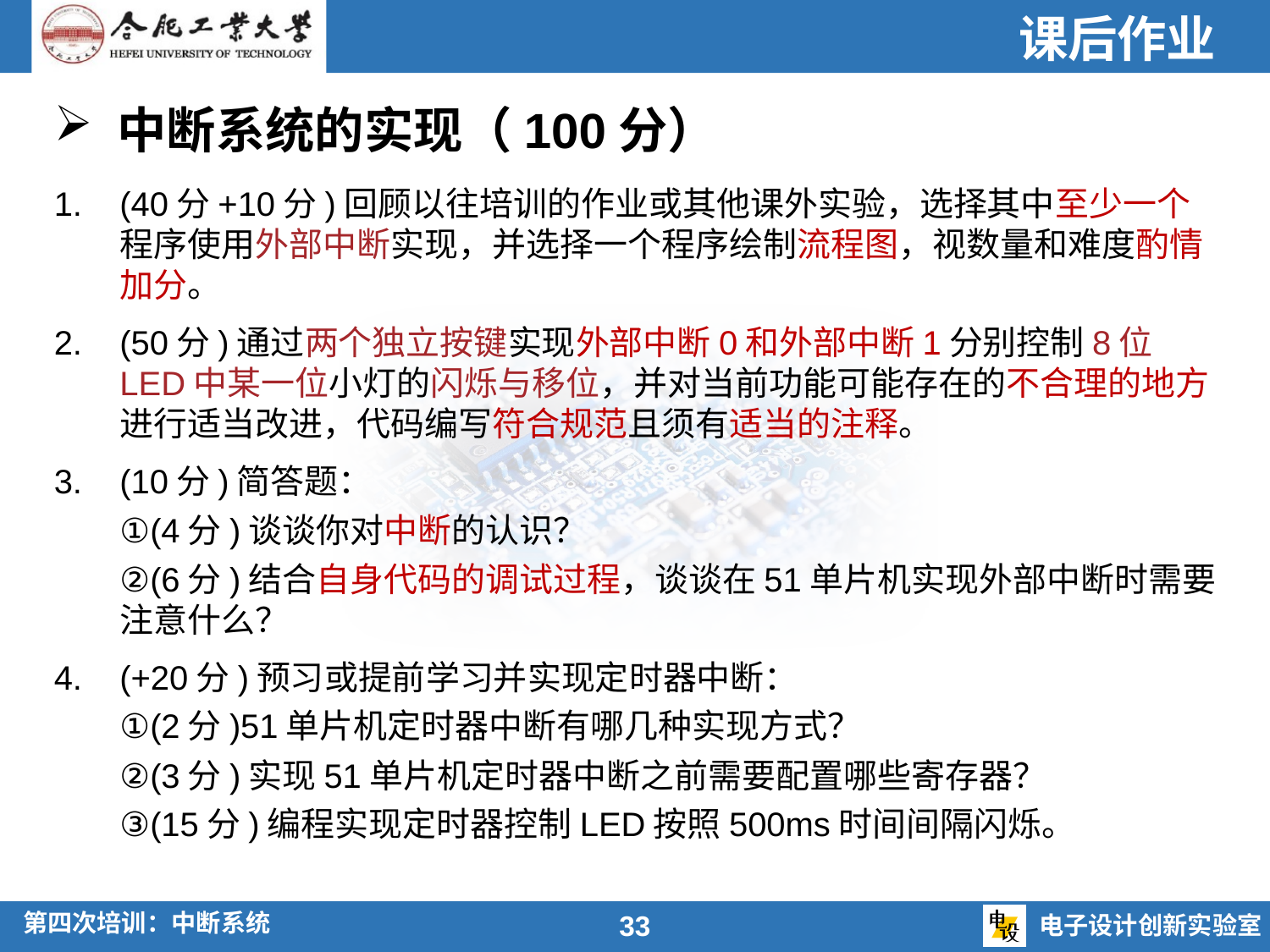

课后作业
中断系统的实现（100分）
(40分+10分)回顾以往培训的作业或其他课外实验，选择其中至少一个程序使用外部中断实现，并选择一个程序绘制流程图，视数量和难度酌情加分。
(50分)通过两个独立按键实现外部中断0和外部中断1分别控制8位LED中某一位小灯的闪烁与移位，并对当前功能可能存在的不合理的地方进行适当改进，代码编写符合规范且须有适当的注释。
(10分)简答题：
①(4分)谈谈你对中断的认识？
②(6分)结合自身代码的调试过程，谈谈在51单片机实现外部中断时需要注意什么？
(+20分)预习或提前学习并实现定时器中断：
①(2分)51单片机定时器中断有哪几种实现方式？
②(3分)实现51单片机定时器中断之前需要配置哪些寄存器？
③(15分)编程实现定时器控制LED按照500ms时间间隔闪烁。
33